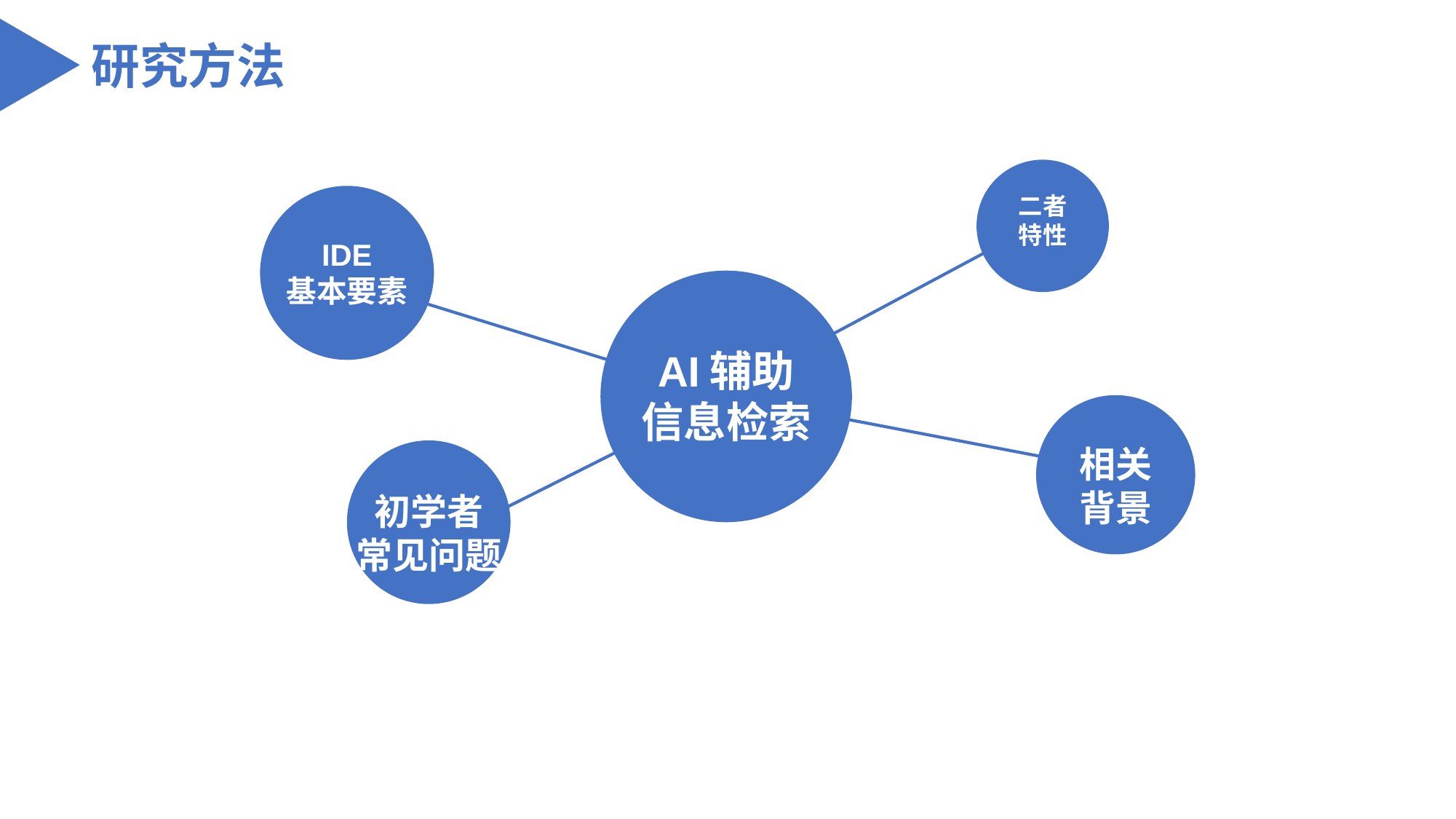

研究方法

二者
特性

IDE
基本要素

AI辅助
信息检索

相关
背景

初学者
常见问题